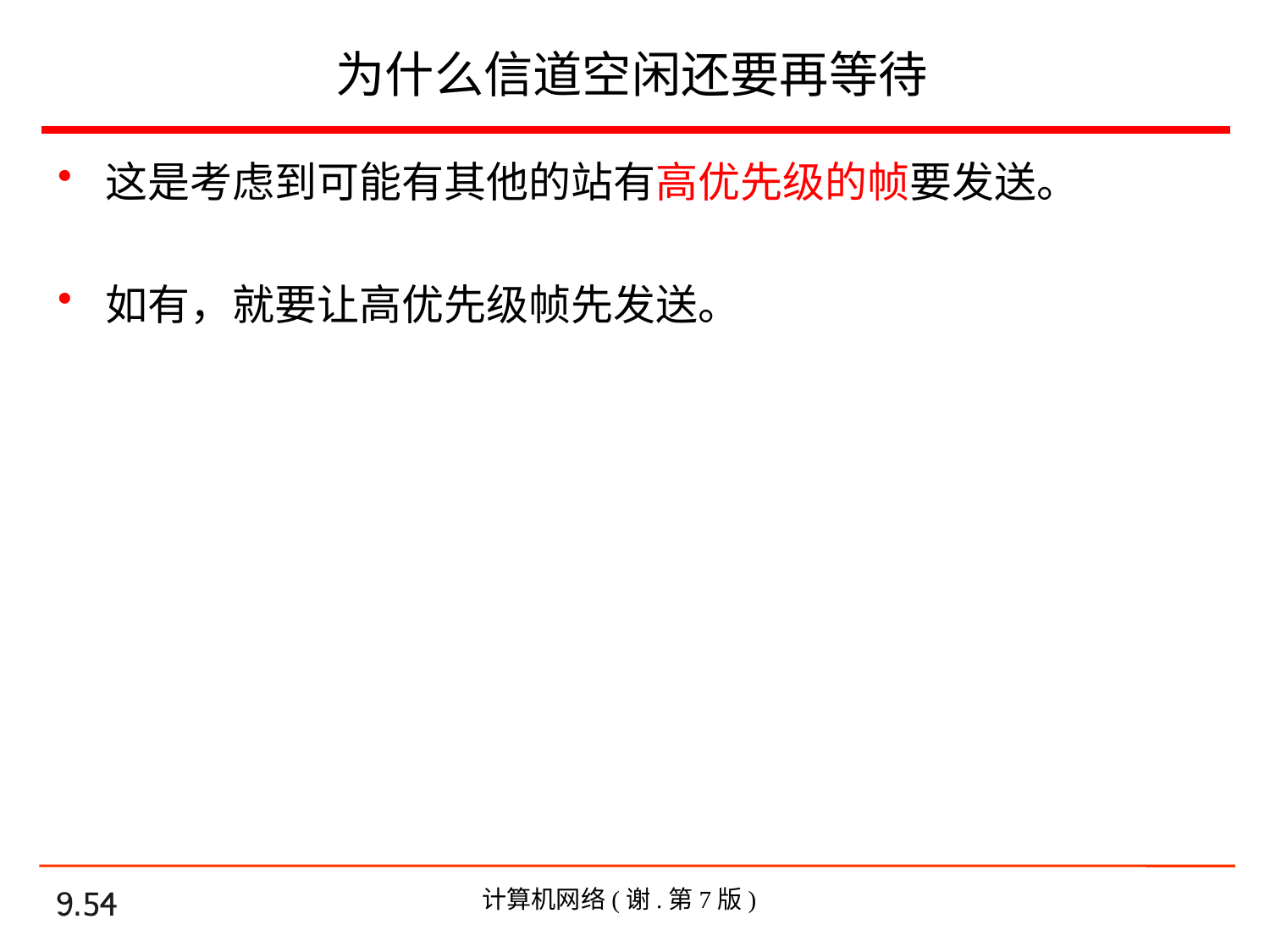

# 为什么信道空闲还要再等待
这是考虑到可能有其他的站有高优先级的帧要发送。

如有，就要让高优先级帧先发送。